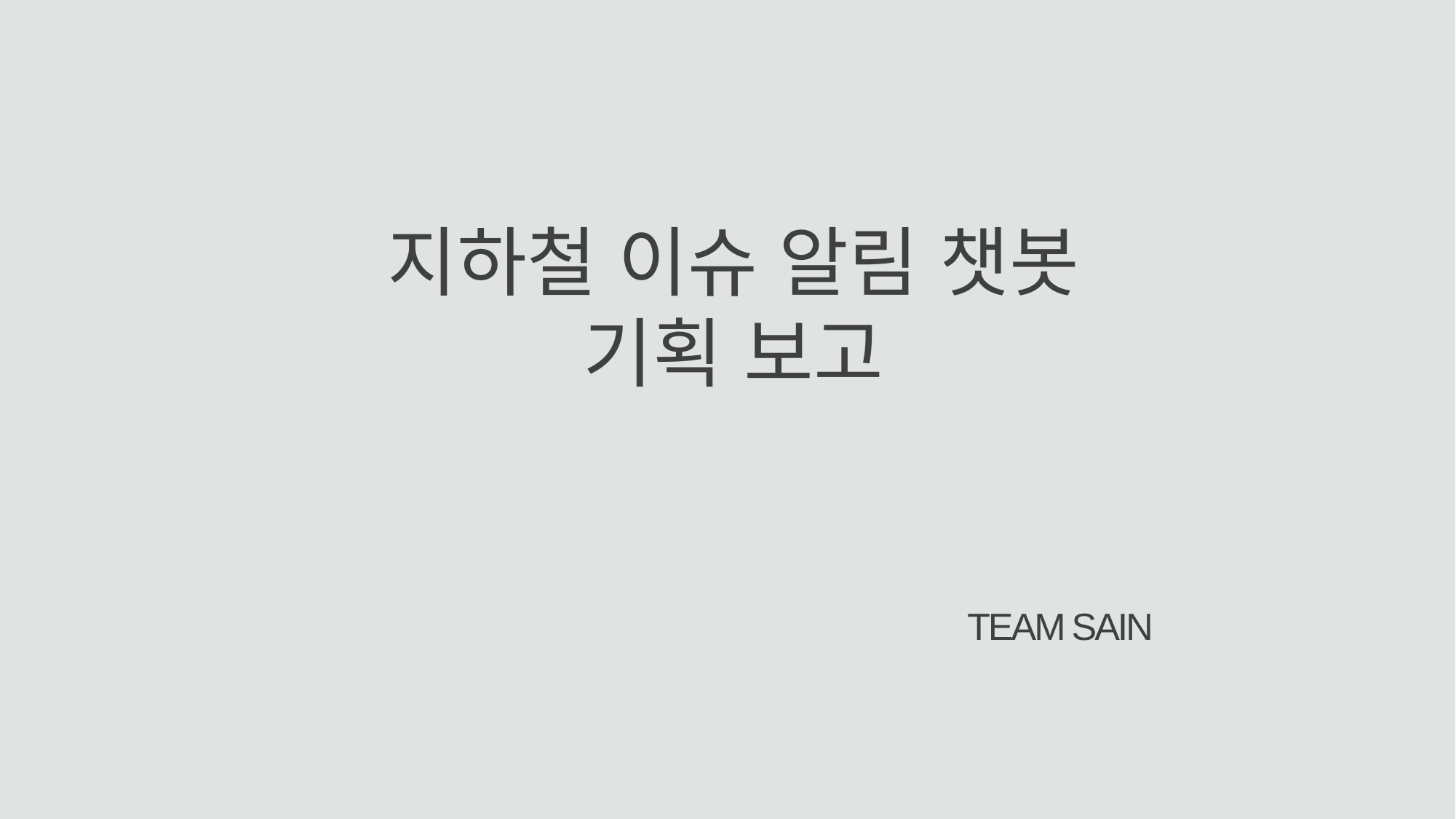

지하철 이슈 알림 챗봇
기획 보고
TEAM SAIN